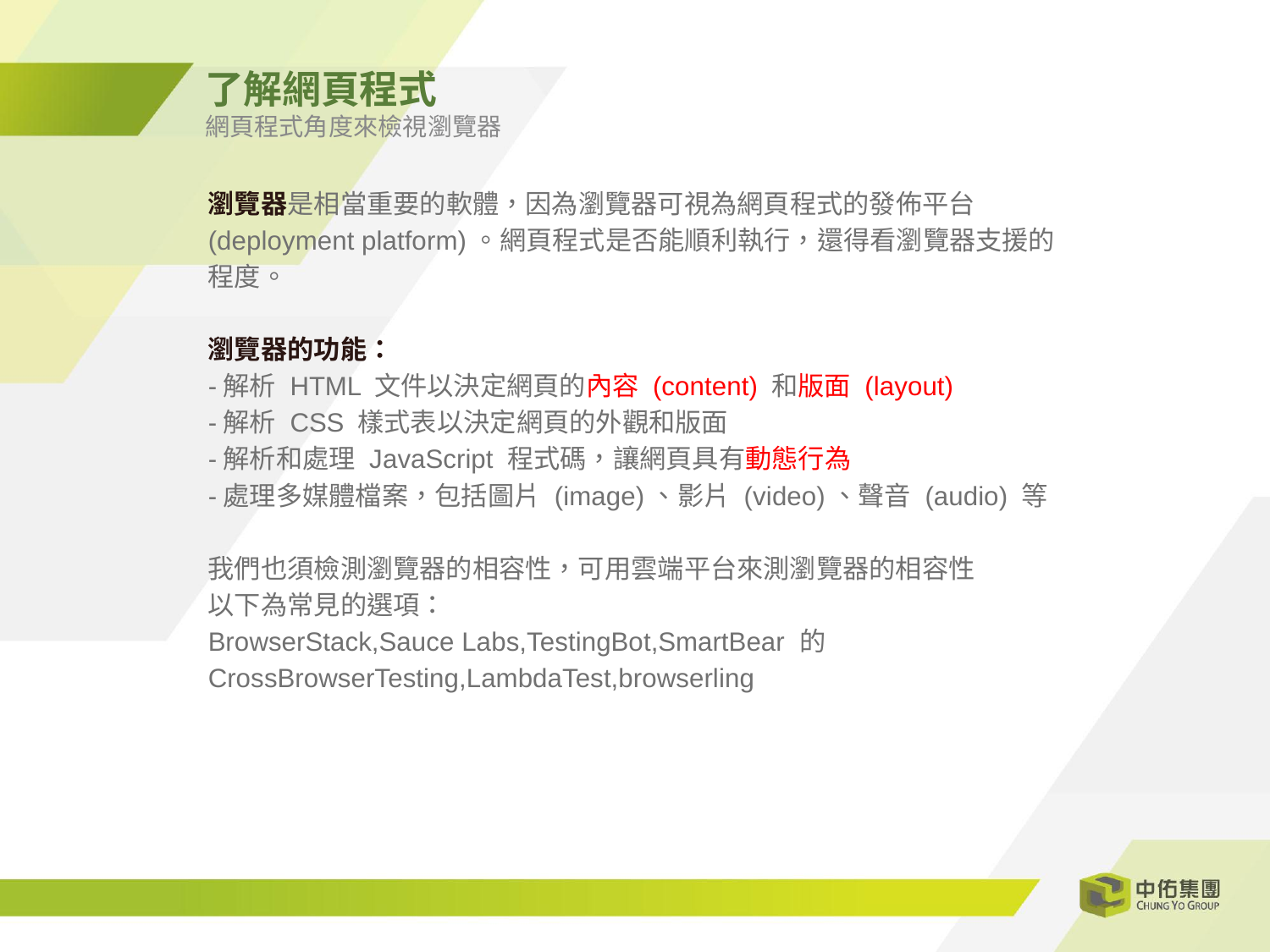

了解網頁程式
網頁程式角度來檢視瀏覽器
瀏覽器是相當重要的軟體，因為瀏覽器可視為網頁程式的發佈平台 (deployment platform)。網頁程式是否能順利執行，還得看瀏覽器支援的程度。

瀏覽器的功能：
-解析 HTML 文件以決定網頁的內容 (content) 和版面 (layout)
-解析 CSS 樣式表以決定網頁的外觀和版面
-解析和處理 JavaScript 程式碼，讓網頁具有動態行為
-處理多媒體檔案，包括圖片 (image)、影片 (video)、聲音 (audio) 等

我們也須檢測瀏覽器的相容性，可用雲端平台來測瀏覽器的相容性
以下為常見的選項：
BrowserStack,Sauce Labs,TestingBot,SmartBear 的CrossBrowserTesting,LambdaTest,browserling